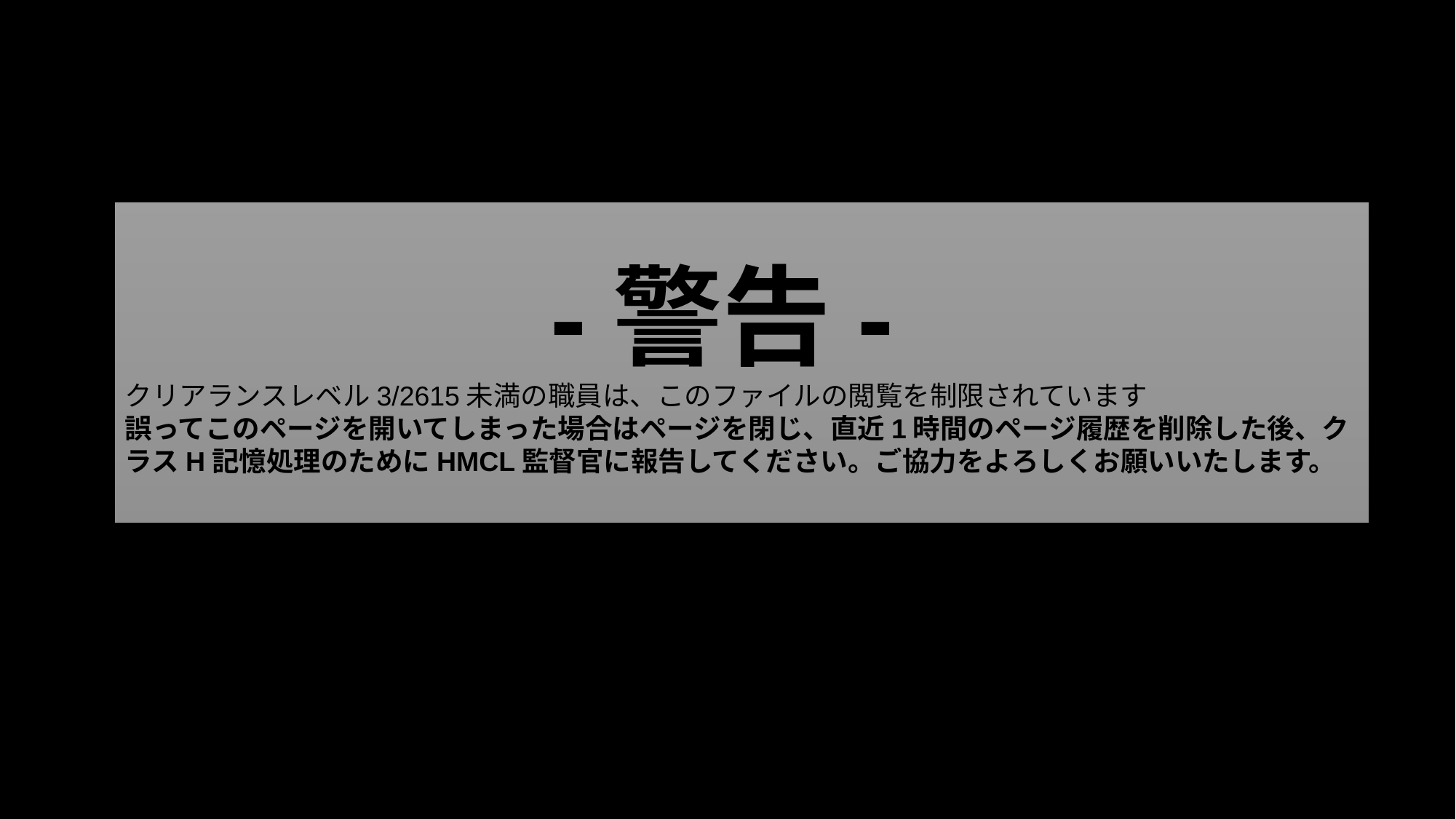

#
              -警告-
クリアランスレベル3/2615未満の職員は、このファイルの閲覧を制限されています
誤ってこのページを開いてしまった場合はページを閉じ、直近1時間のページ履歴を削除した後、クラスH記憶処理のためにHMCL監督官に報告してください。ご協力をよろしくお願いいたします。